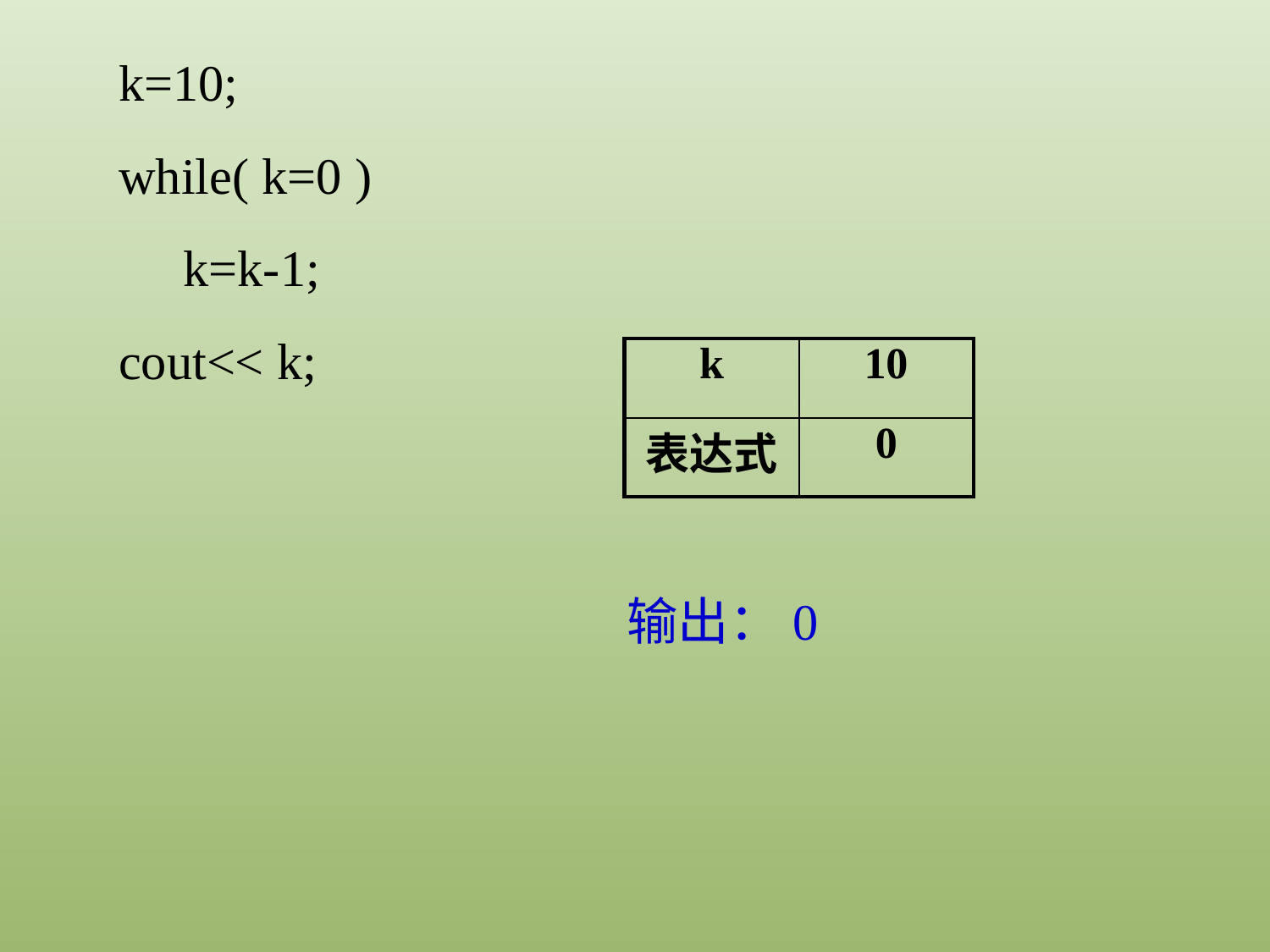

k=10;
while( k=0 )
     k=k-1;
cout<< k;
| k | 10 |
| --- | --- |
| 表达式 | 0 |
输出：0
123